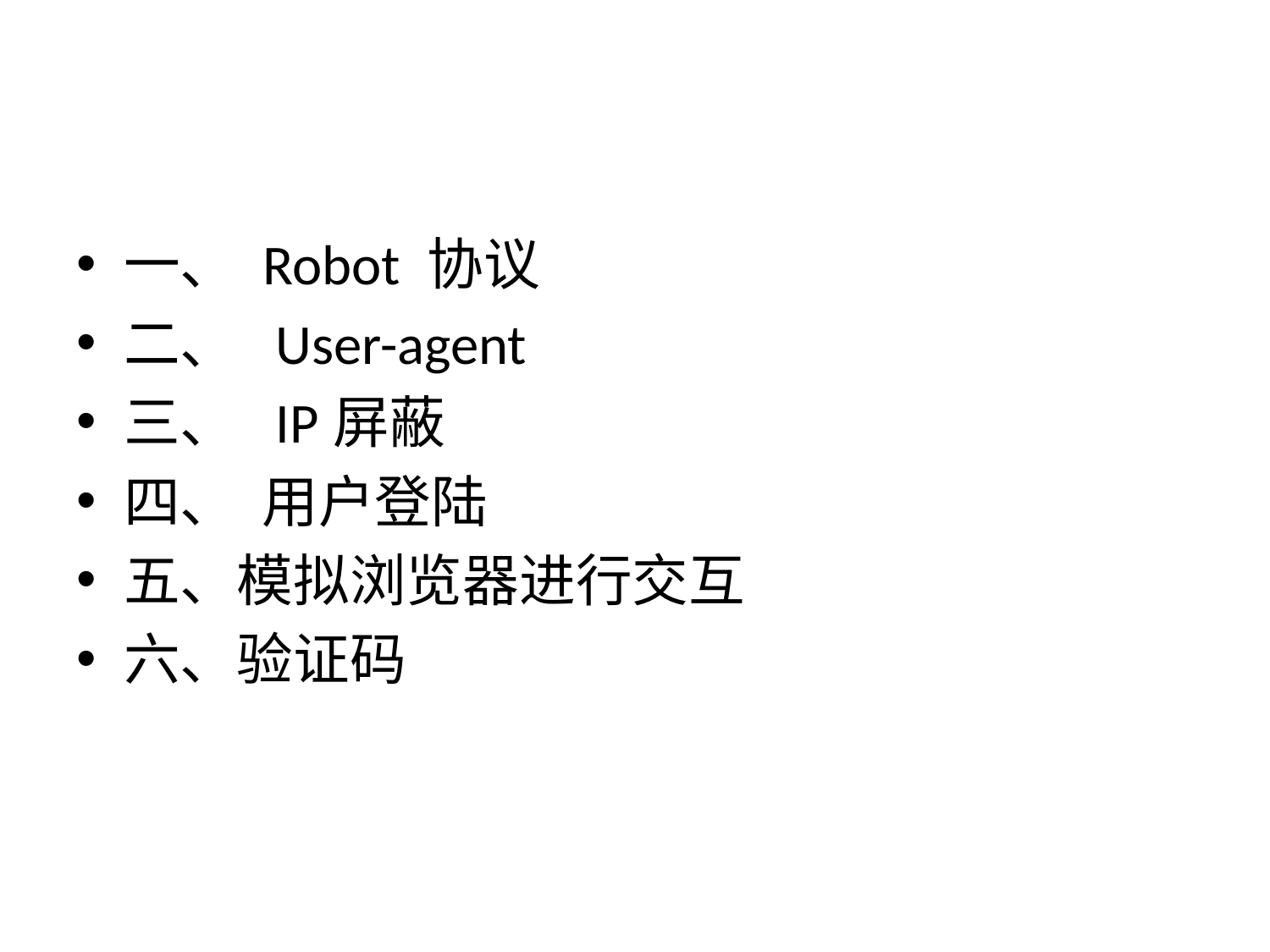

#
一、 Robot 协议
二、  User-agent
三、  IP屏蔽
四、  用户登陆
五、模拟浏览器进行交互
六、验证码